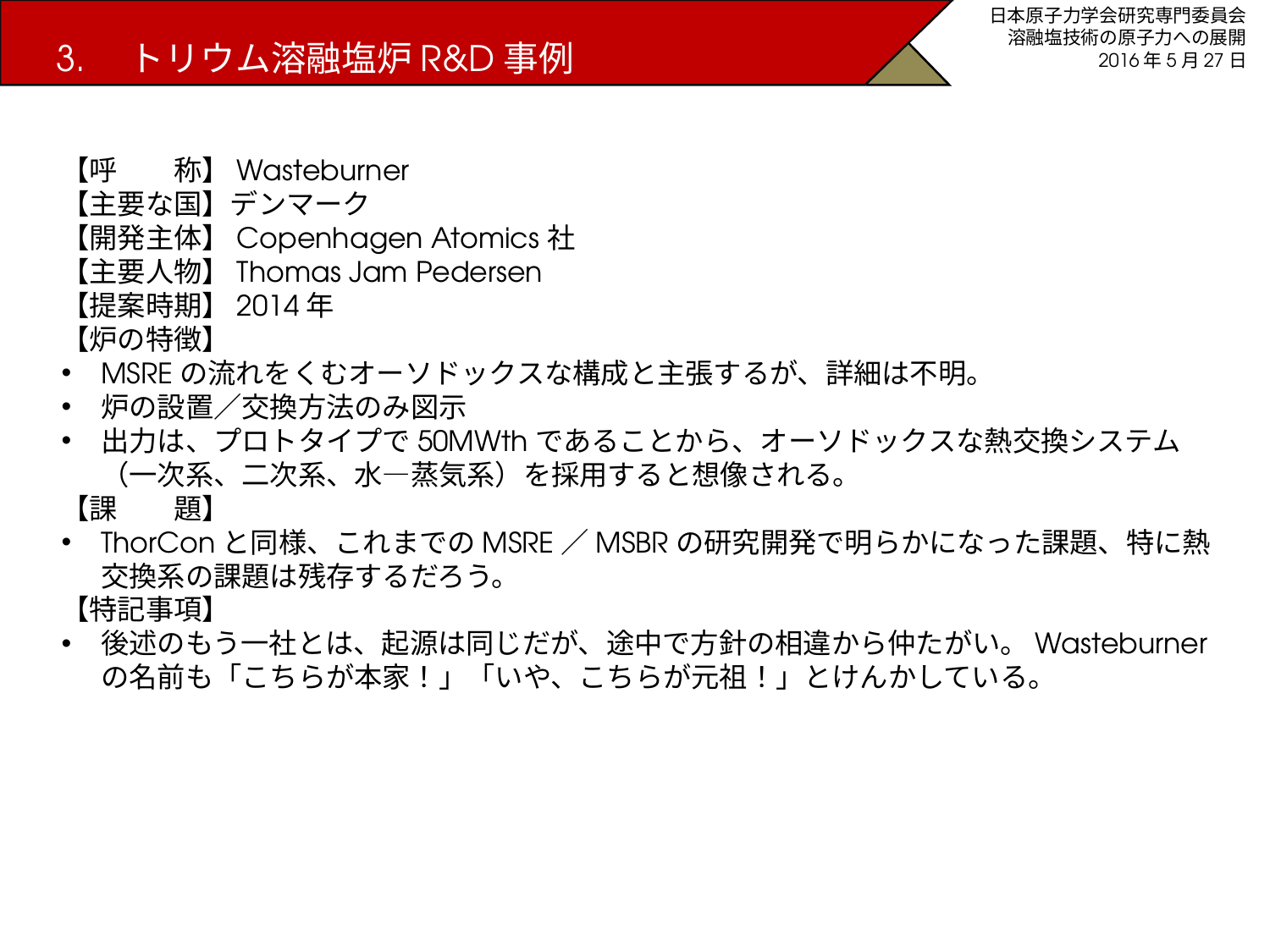

3.　トリウム溶融塩炉R&D事例
日本原子力学会研究専門委員会
溶融塩技術の原子力への展開
2016年5月27日

【呼　　称】Wasteburner
【主要な国】デンマーク
【開発主体】Copenhagen Atomics社
【主要人物】Thomas Jam Pedersen
【提案時期】2014年
【炉の特徴】
MSREの流れをくむオーソドックスな構成と主張するが、詳細は不明。
炉の設置／交換方法のみ図示
出力は、プロトタイプで50MWthであることから、オーソドックスな熱交換システム（一次系、二次系、水―蒸気系）を採用すると想像される。
【課　　題】
ThorConと同様、これまでのMSRE／MSBRの研究開発で明らかになった課題、特に熱交換系の課題は残存するだろう。
【特記事項】
後述のもう一社とは、起源は同じだが、途中で方針の相違から仲たがい。Wasteburnerの名前も「こちらが本家！」「いや、こちらが元祖！」とけんかしている。